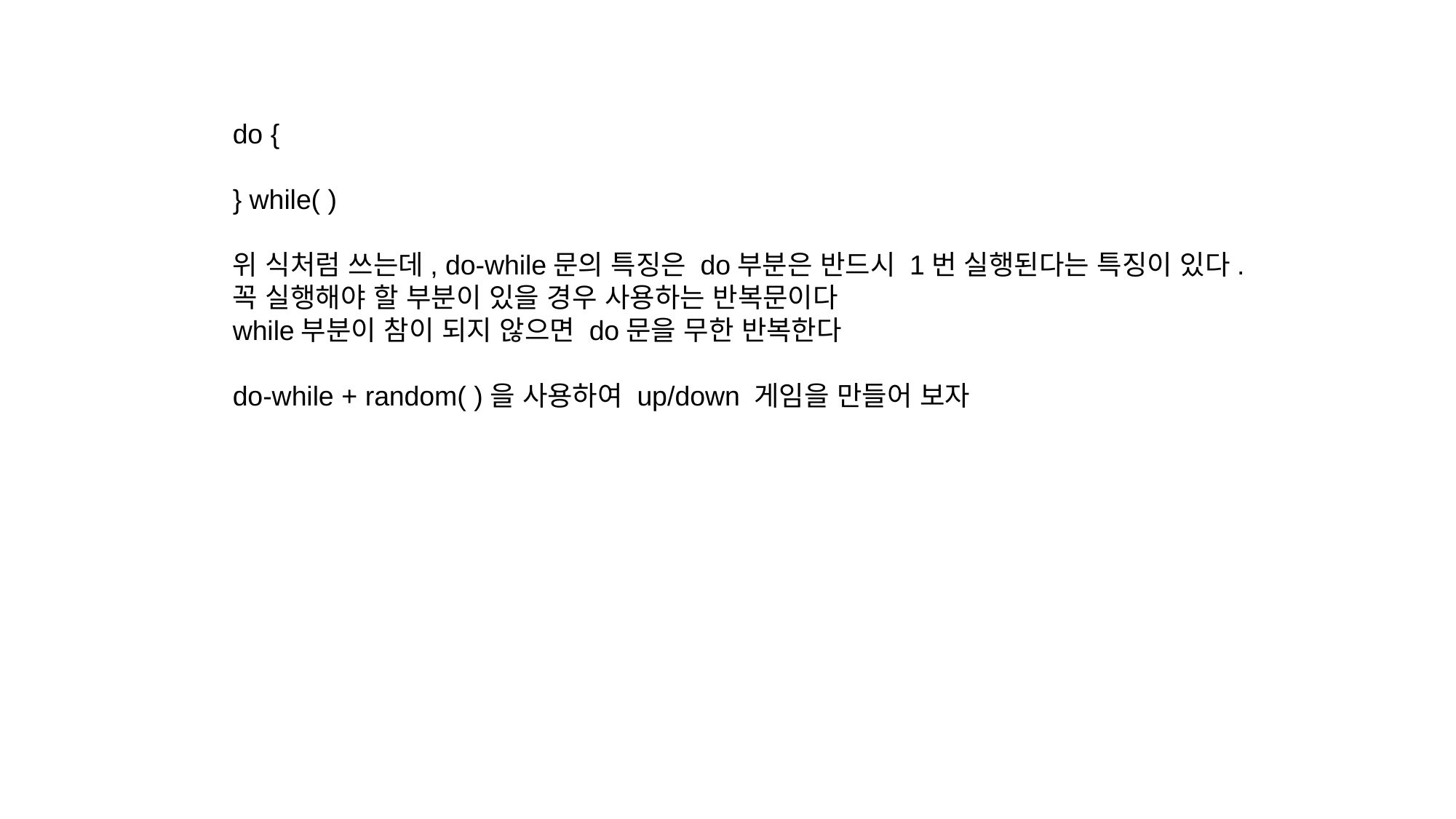

do {

} while( )

위 식처럼 쓰는데, do-while문의 특징은 do부분은 반드시 1번 실행된다는 특징이 있다.
꼭 실행해야 할 부분이 있을 경우 사용하는 반복문이다
while부분이 참이 되지 않으면 do문을 무한 반복한다

do-while + random( )을 사용하여 up/down 게임을 만들어 보자